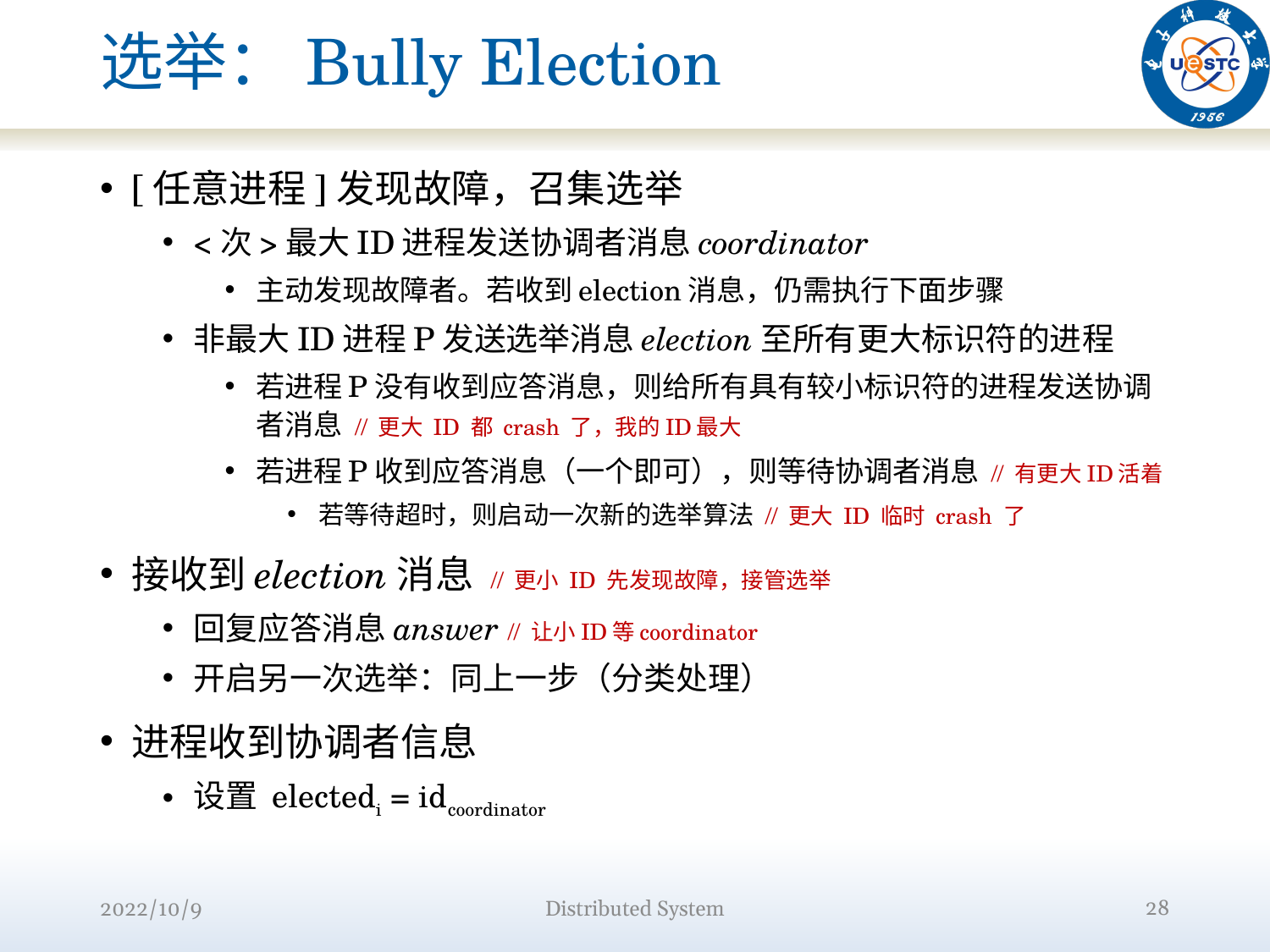

# 选举：Bully Election
[任意进程]发现故障，召集选举
<次>最大ID进程发送协调者消息coordinator
主动发现故障者。若收到election消息，仍需执行下面步骤
非最大ID进程P发送选举消息election至所有更大标识符的进程
若进程P没有收到应答消息，则给所有具有较小标识符的进程发送协调者消息 // 更大 ID 都 crash 了，我的ID最大
若进程P收到应答消息（一个即可），则等待协调者消息 // 有更大ID活着
若等待超时，则启动一次新的选举算法 // 更大 ID 临时 crash 了
接收到election消息 // 更小 ID 先发现故障，接管选举
回复应答消息answer // 让小ID等coordinator
开启另一次选举：同上一步（分类处理）
进程收到协调者信息
设置 electedi = idcoordinator
2022/10/9
Distributed System
28